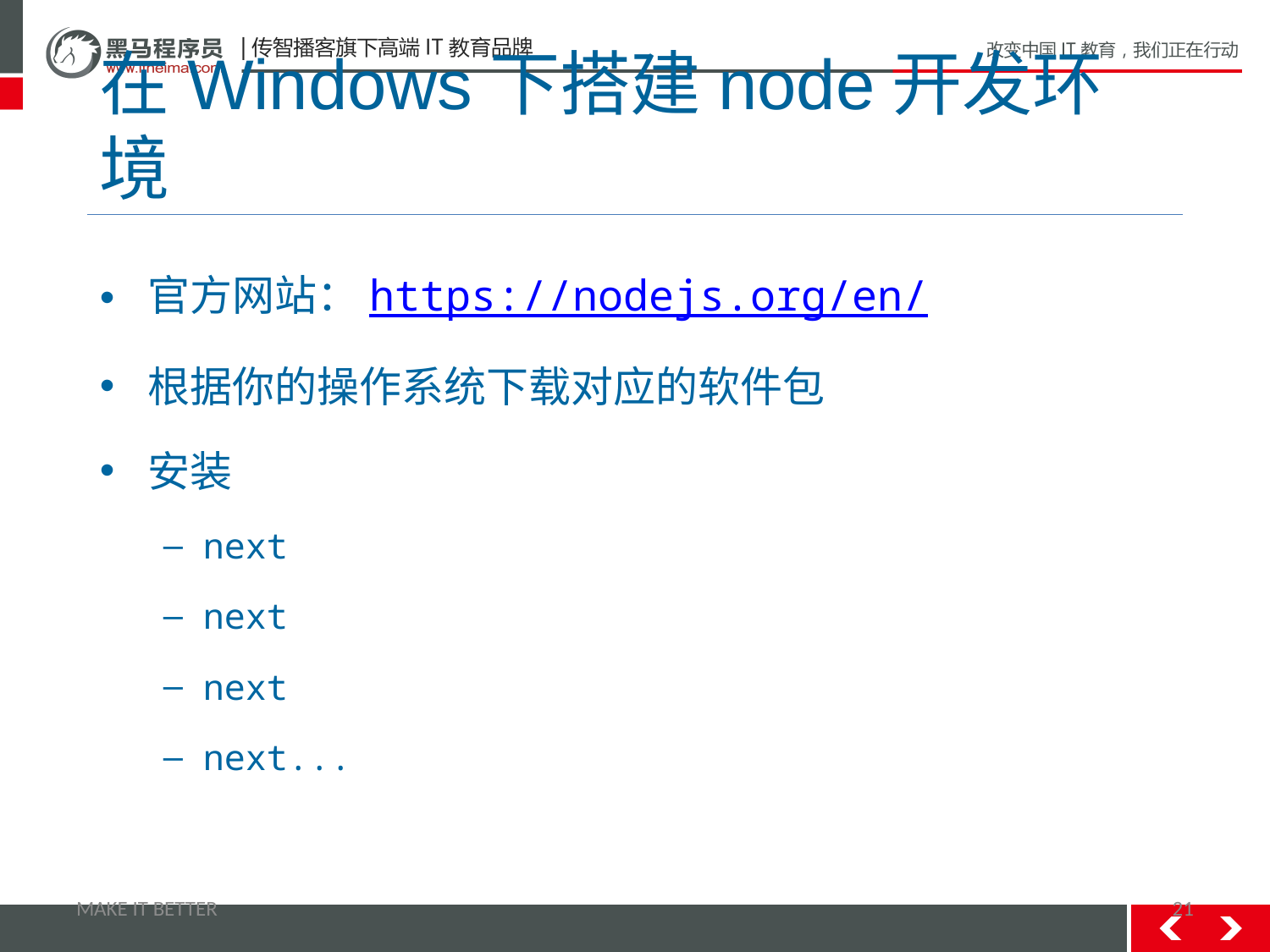

# 在Windows下搭建node开发环境
官方网站：https://nodejs.org/en/
根据你的操作系统下载对应的软件包
安装
next
next
next
next...
MAKE IT BETTER
21